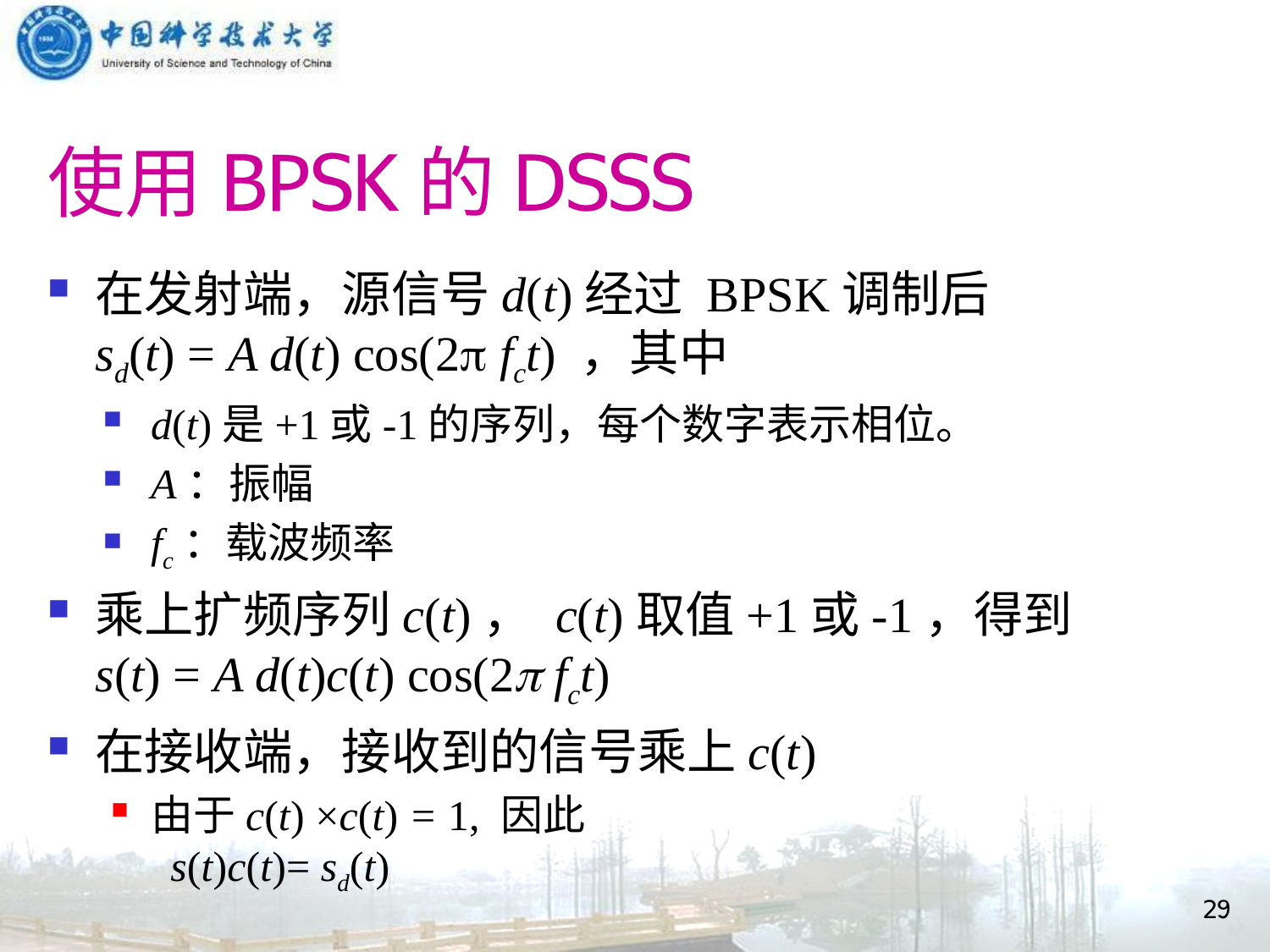

# 使用BPSK的DSSS
在发射端，源信号d(t)经过 BPSK调制后
sd(t) = A d(t) cos(2π fct) ，其中
d(t)是+1或-1的序列，每个数字表示相位。
A：振幅
fc：载波频率
乘上扩频序列c(t)， c(t)取值+1或-1，得到
s(t) = A d(t)c(t) cos(2π fct)
在接收端，接收到的信号乘上c(t)
由于c(t) ×c(t) = 1, 因此
 s(t)c(t)= sd(t)

29